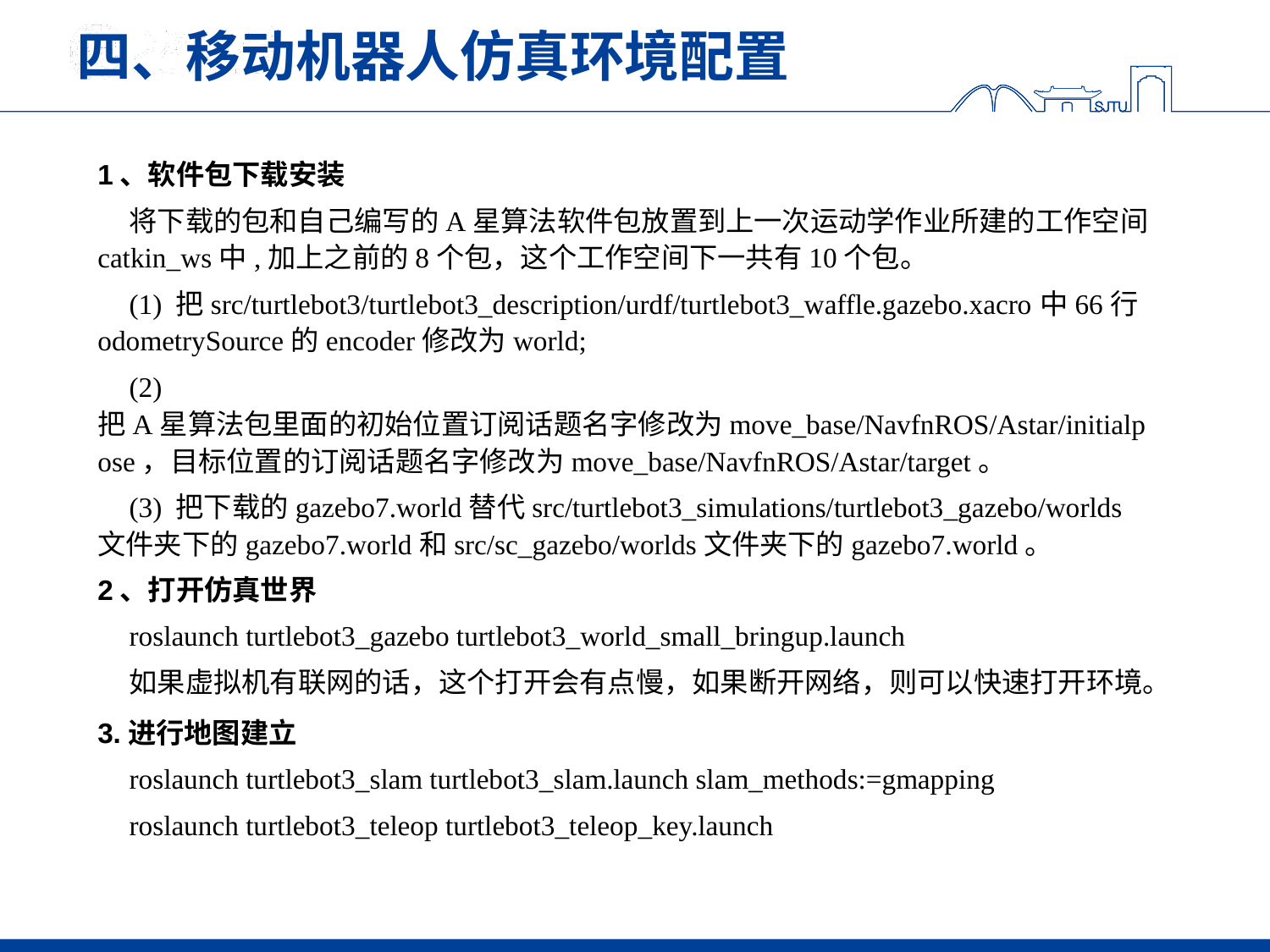

# 四、移动机器人仿真环境配置
1、软件包下载安装
将下载的包和自己编写的A星算法软件包放置到上一次运动学作业所建的工作空间catkin_ws中,加上之前的8个包，这个工作空间下一共有10个包。
(1) 把src/turtlebot3/turtlebot3_description/urdf/turtlebot3_waffle.gazebo.xacro中66行odometrySource的encoder修改为world;
(2) 把A星算法包里面的初始位置订阅话题名字修改为move_base/NavfnROS/Astar/initialpose，目标位置的订阅话题名字修改为move_base/NavfnROS/Astar/target。
(3) 把下载的gazebo7.world替代src/turtlebot3_simulations/turtlebot3_gazebo/worlds文件夹下的gazebo7.world和src/sc_gazebo/worlds文件夹下的gazebo7.world。
2、打开仿真世界
roslaunch turtlebot3_gazebo turtlebot3_world_small_bringup.launch
如果虚拟机有联网的话，这个打开会有点慢，如果断开网络，则可以快速打开环境。
3.进行地图建立
roslaunch turtlebot3_slam turtlebot3_slam.launch slam_methods:=gmapping
roslaunch turtlebot3_teleop turtlebot3_teleop_key.launch